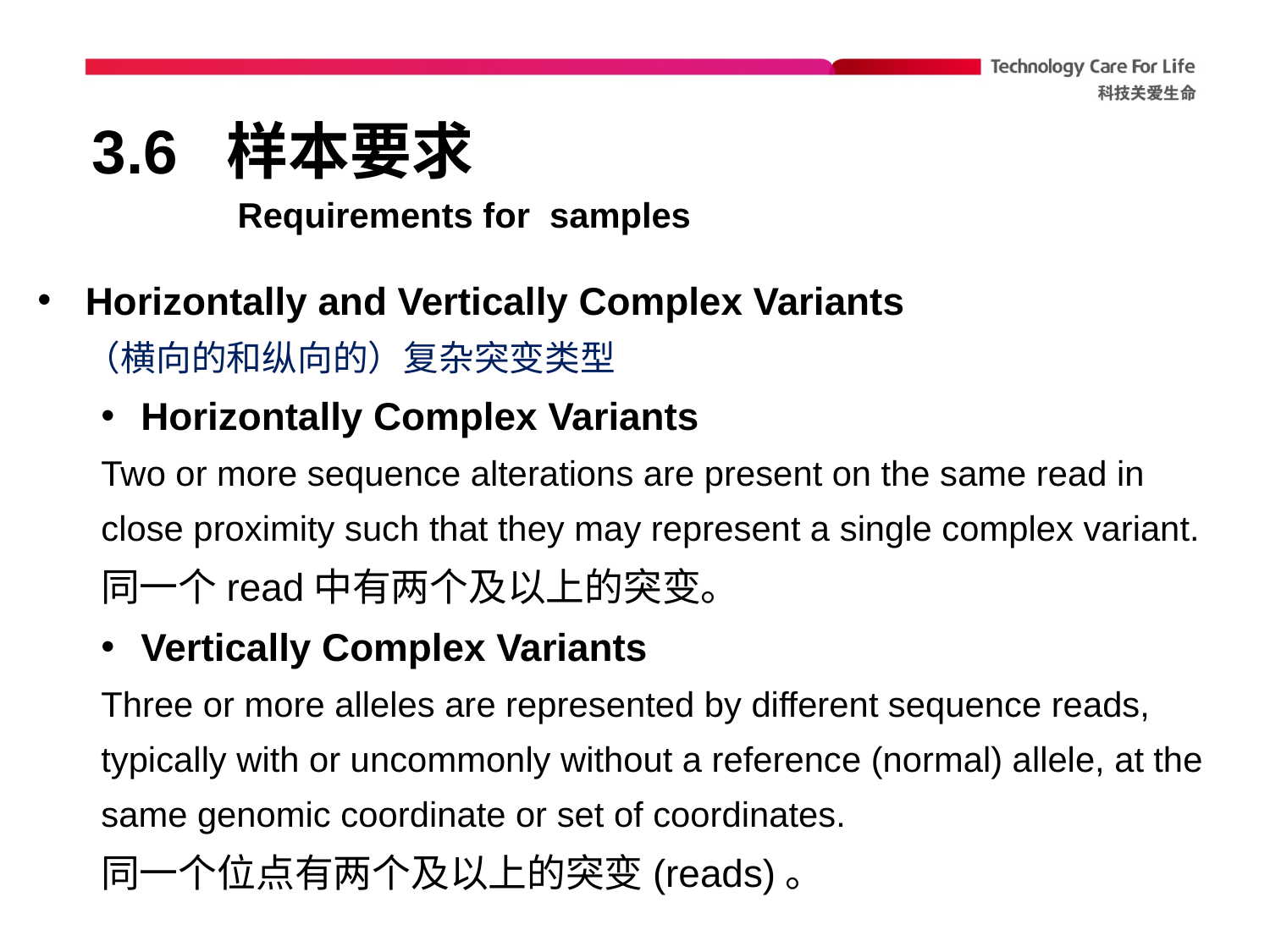

# 3.6  样本要求
Requirements for  samples
Horizontally and Vertically Complex Variants
（横向的和纵向的）复杂突变类型
Horizontally Complex Variants
Two or more sequence alterations are present on the same read in close proximity such that they may represent a single complex variant.
同一个read中有两个及以上的突变。
Vertically Complex Variants
Three or more alleles are represented by different sequence reads, typically with or uncommonly without a reference (normal) allele, at the same genomic coordinate or set of coordinates.
同一个位点有两个及以上的突变(reads)。